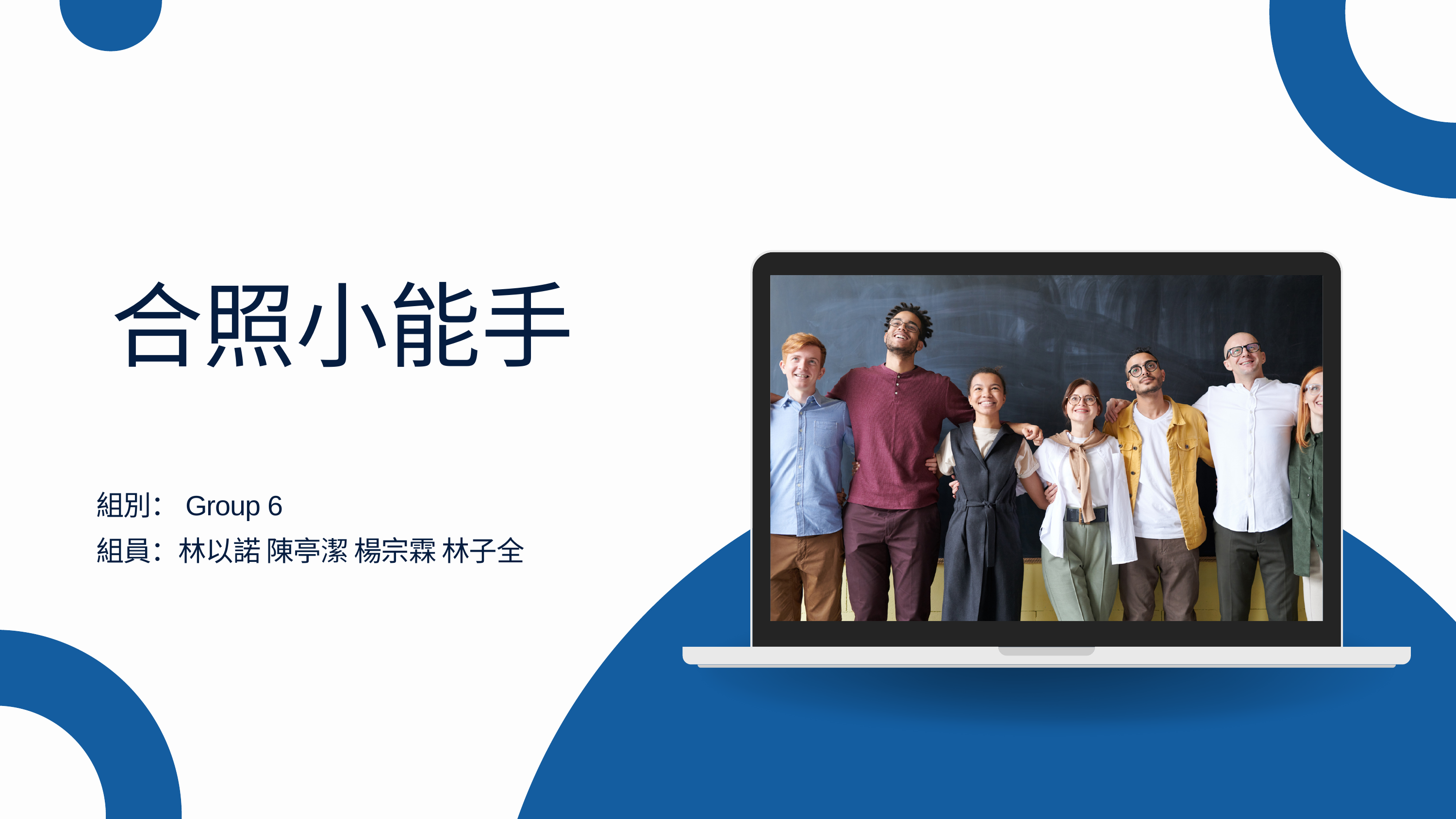

合照小能手

組別：Group 6
組員：林以諾 陳亭潔 楊宗霖 林子全